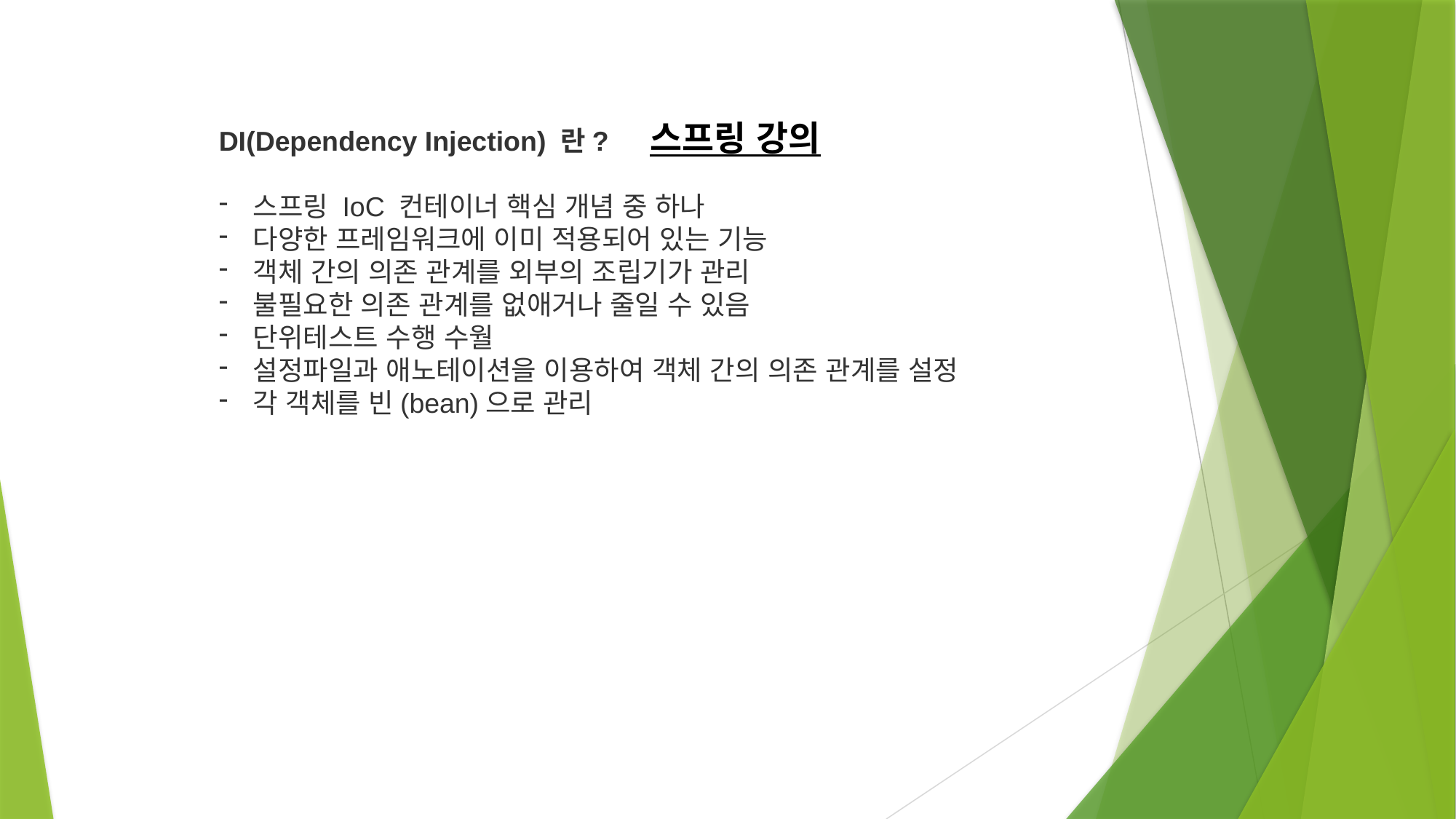

스프링 강의
DI(Dependency Injection) 란?

스프링 IoC 컨테이너 핵심 개념 중 하나
다양한 프레임워크에 이미 적용되어 있는 기능
객체 간의 의존 관계를 외부의 조립기가 관리
불필요한 의존 관계를 없애거나 줄일 수 있음
단위테스트 수행 수월
설정파일과 애노테이션을 이용하여 객체 간의 의존 관계를 설정
각 객체를 빈(bean)으로 관리